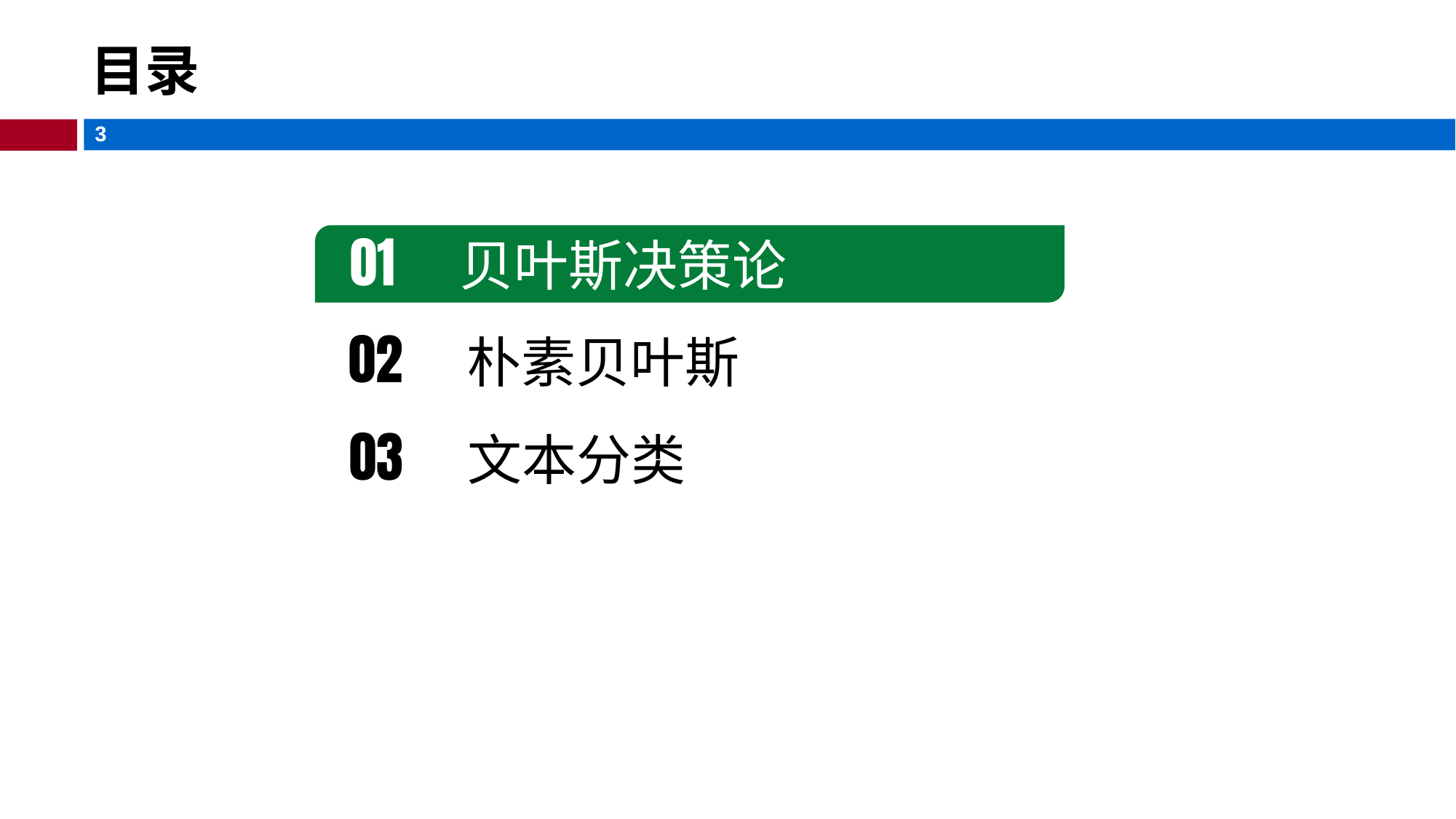

# 目录

01    贝叶斯决策论
02    朴素贝叶斯
03    文本分类